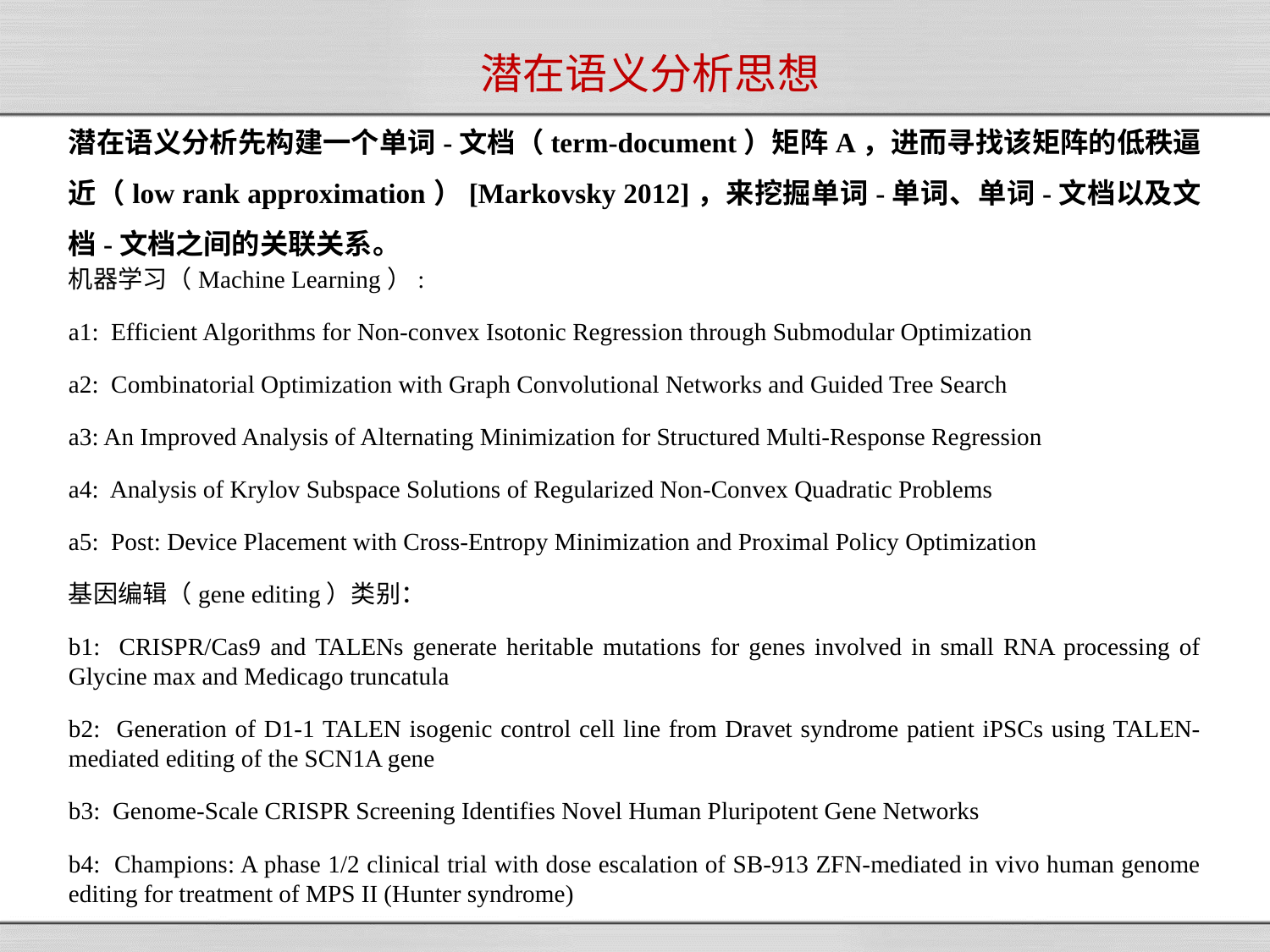

# 潜在语义分析思想
潜在语义分析先构建一个单词-文档（term-document）矩阵A，进而寻找该矩阵的低秩逼近（low rank approximation）[Markovsky 2012]，来挖掘单词-单词、单词-文档以及文档-文档之间的关联关系。
机器学习（Machine Learning）:
a1:  Efficient Algorithms for Non-convex Isotonic Regression through Submodular Optimization
a2:  Combinatorial Optimization with Graph Convolutional Networks and Guided Tree Search
a3: An Improved Analysis of Alternating Minimization for Structured Multi-Response Regression
a4:  Analysis of Krylov Subspace Solutions of Regularized Non-Convex Quadratic Problems
a5:  Post: Device Placement with Cross-Entropy Minimization and Proximal Policy Optimization
基因编辑（gene editing）类别：
b1:  CRISPR/Cas9 and TALENs generate heritable mutations for genes involved in small RNA processing of Glycine max and Medicago truncatula
b2:  Generation of D1-1 TALEN isogenic control cell line from Dravet syndrome patient iPSCs using TALEN-mediated editing of the SCN1A gene
b3:  Genome-Scale CRISPR Screening Identifies Novel Human Pluripotent Gene Networks
b4:  Champions: A phase 1/2 clinical trial with dose escalation of SB-913 ZFN-mediated in vivo human genome editing for treatment of MPS II (Hunter syndrome)